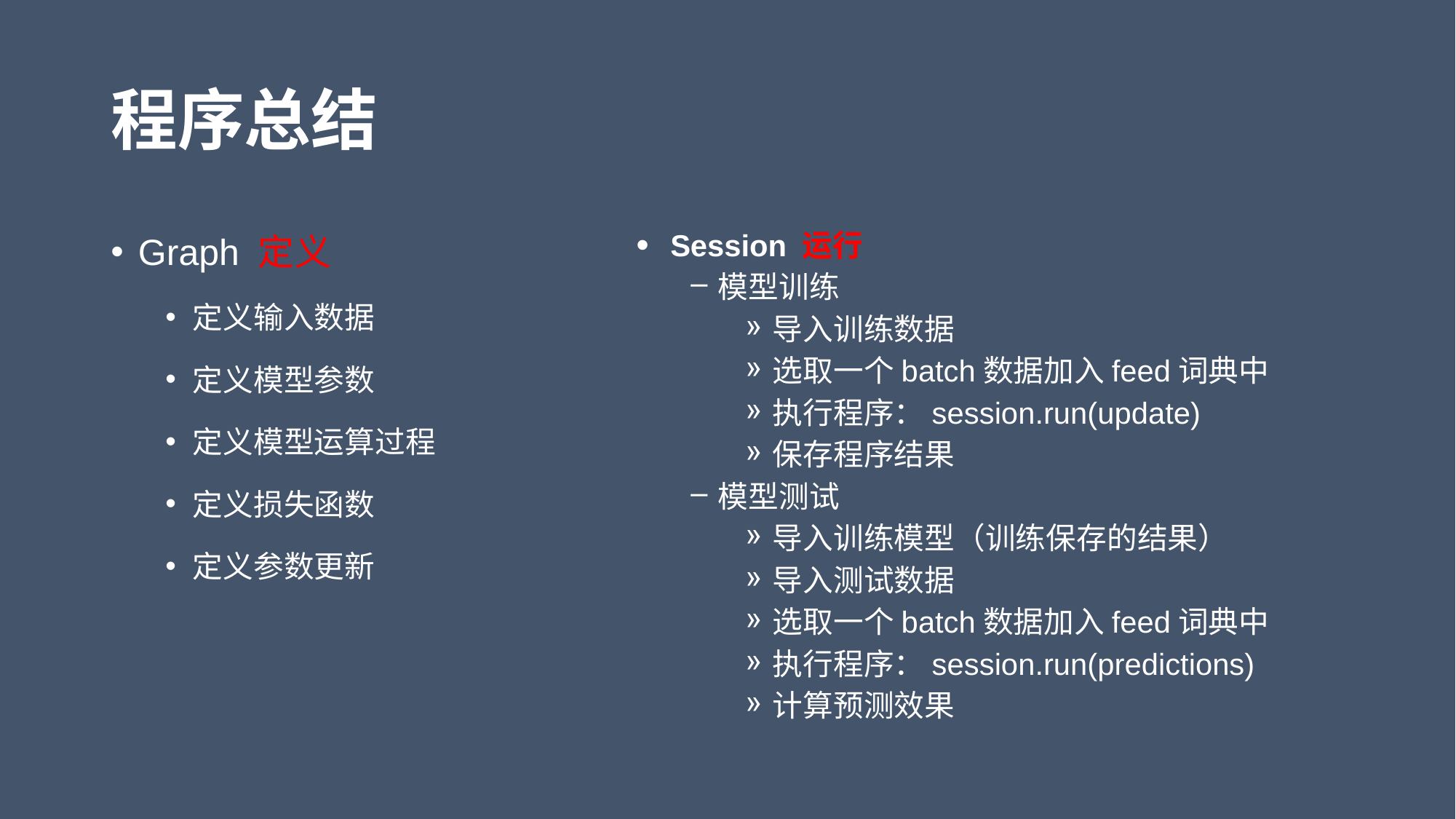

# 程序总结
Graph 定义
定义输入数据
定义模型参数
定义模型运算过程
定义损失函数
定义参数更新
Session 运行
模型训练
导入训练数据
选取一个batch数据加入feed词典中
执行程序：session.run(update)
保存程序结果
模型测试
导入训练模型（训练保存的结果）
导入测试数据
选取一个batch数据加入feed词典中
执行程序：session.run(predictions)
计算预测效果